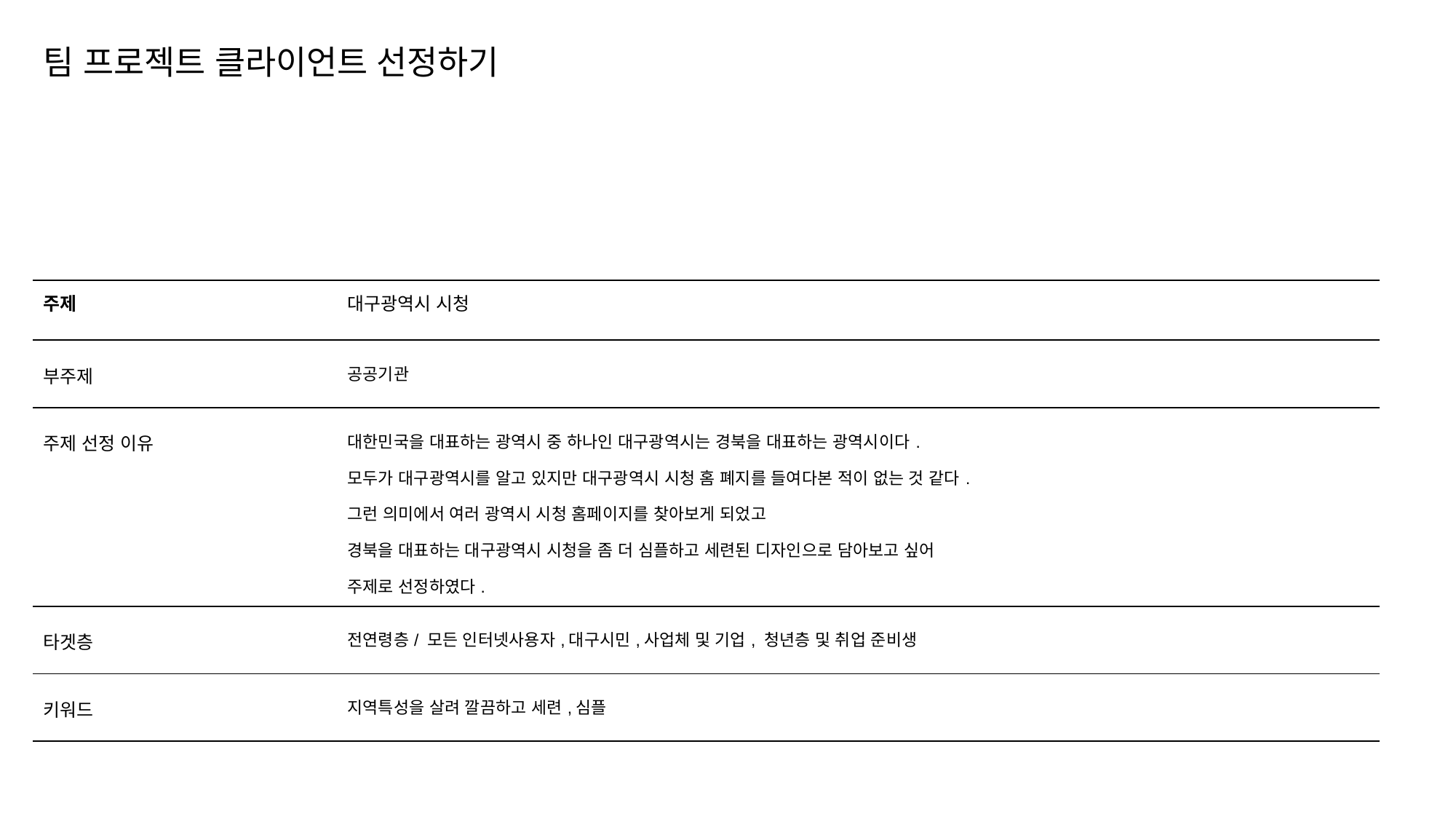

팀 프로젝트 클라이언트 선정하기
| 주제 | 대구광역시 시청 |
| --- | --- |
| 부주제 | 공공기관 |
| 주제 선정 이유 | 대한민국을 대표하는 광역시 중 하나인 대구광역시는 경북을 대표하는 광역시이다. 모두가 대구광역시를 알고 있지만 대구광역시 시청 홈 폐지를 들여다본 적이 없는 것 같다. 그런 의미에서 여러 광역시 시청 홈페이지를 찾아보게 되었고 경북을 대표하는 대구광역시 시청을 좀 더 심플하고 세련된 디자인으로 담아보고 싶어 주제로 선정하였다. |
| 타겟층 | 전연령층/ 모든 인터넷사용자,대구시민,사업체 및 기업, 청년층 및 취업 준비생 |
| 키워드 | 지역특성을 살려 깔끔하고 세련,심플 |